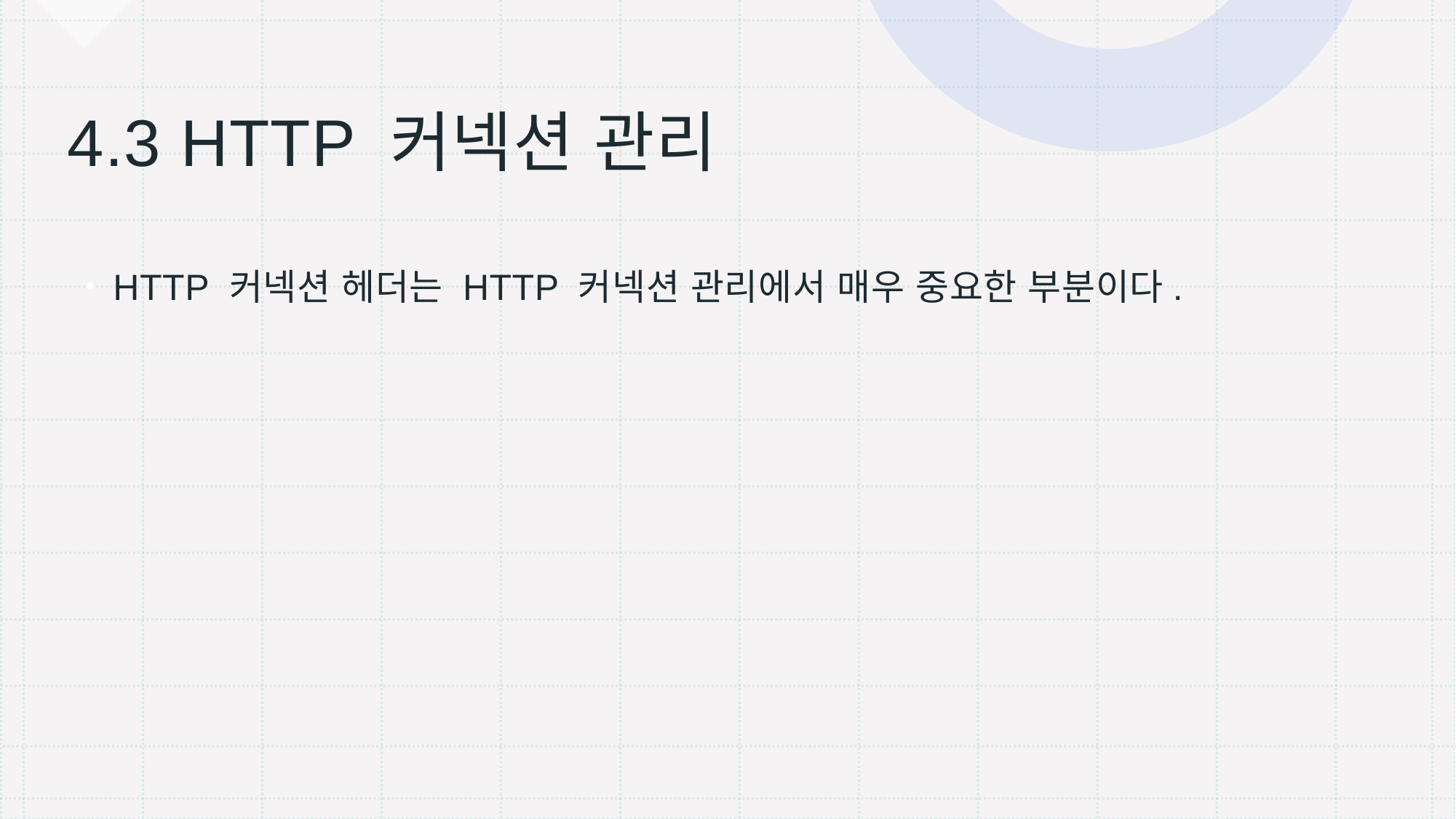

# 4.3 HTTP 커넥션 관리

HTTP 커넥션 헤더는 HTTP 커넥션 관리에서 매우 중요한 부분이다.